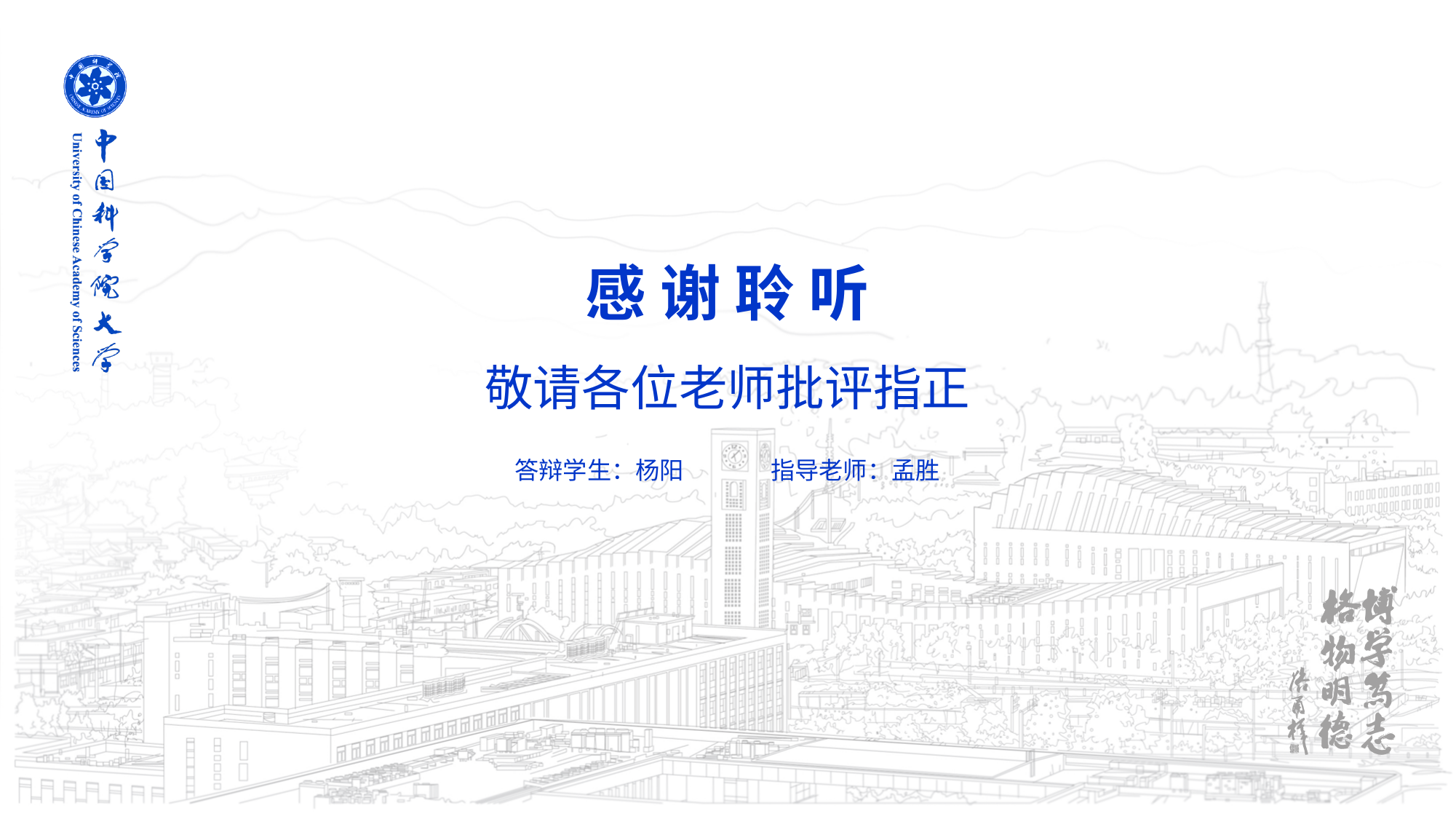

感 谢 聆 听
敬请各位老师批评指正
答辩学生：杨阳
指导老师：孟胜